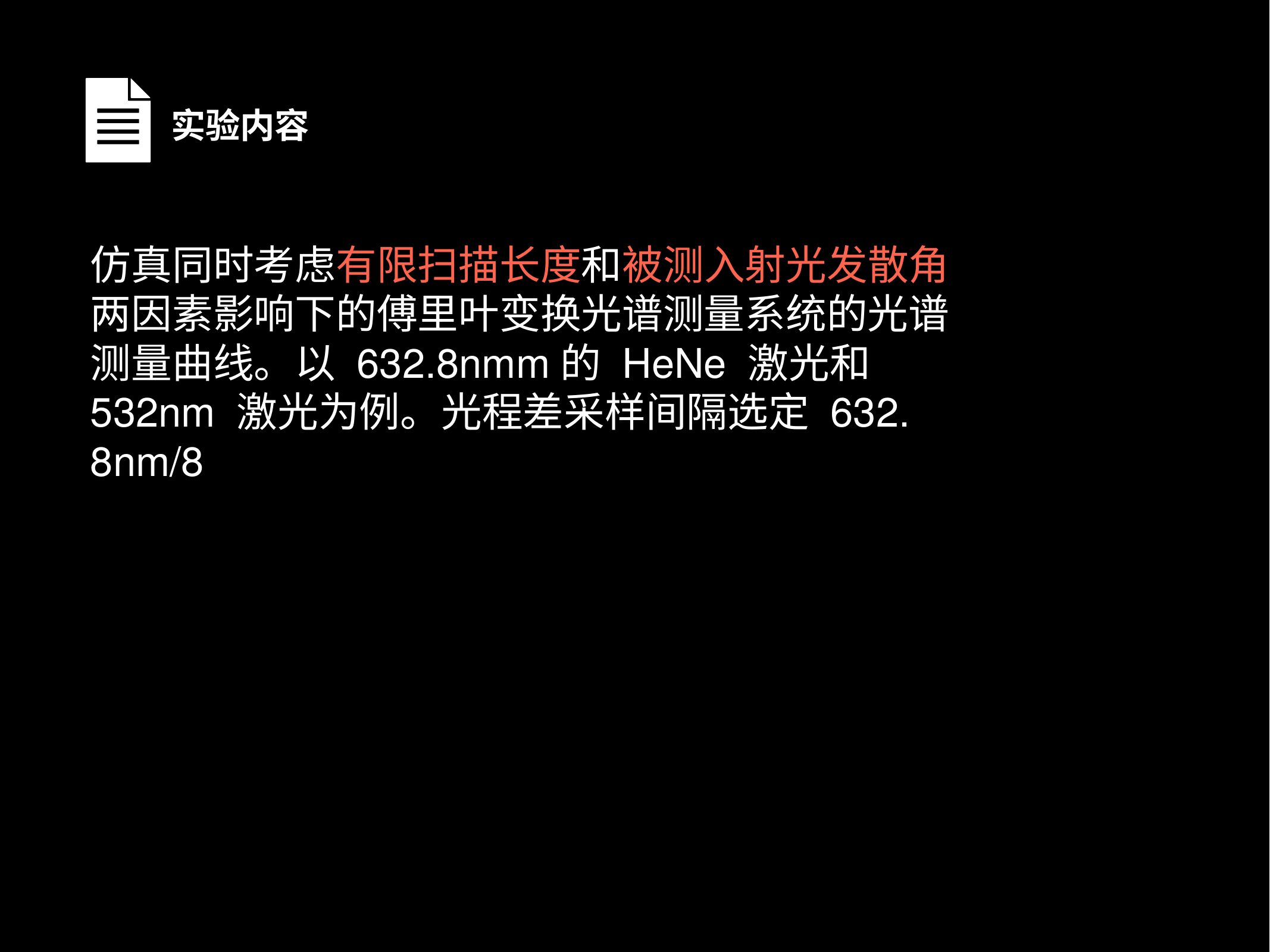

实验内容
仿真同时考虑有限扫描长度和被测入射光发散角两因素影响下的傅里叶变换光谱测量系统的光谱测量曲线。以 632.8nmm的 HeNe 激光和 532nm 激光为例。光程差采样间隔选定 632. 8nm/8